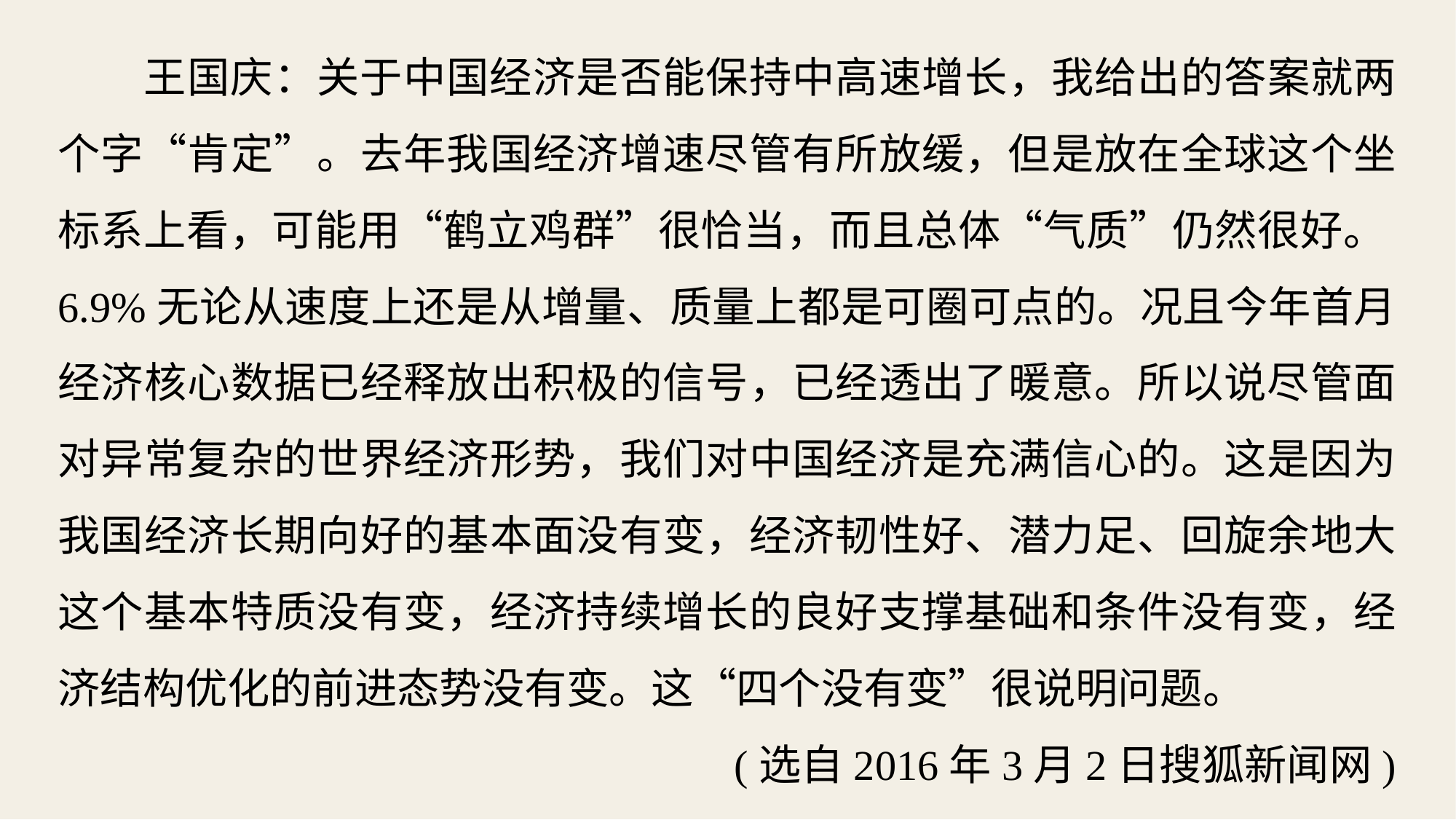

王国庆：关于中国经济是否能保持中高速增长，我给出的答案就两个字“肯定”。去年我国经济增速尽管有所放缓，但是放在全球这个坐标系上看，可能用“鹤立鸡群”很恰当，而且总体“气质”仍然很好。6.9%无论从速度上还是从增量、质量上都是可圈可点的。况且今年首月经济核心数据已经释放出积极的信号，已经透出了暖意。所以说尽管面对异常复杂的世界经济形势，我们对中国经济是充满信心的。这是因为我国经济长期向好的基本面没有变，经济韧性好、潜力足、回旋余地大这个基本特质没有变，经济持续增长的良好支撑基础和条件没有变，经济结构优化的前进态势没有变。这“四个没有变”很说明问题。
(选自2016年3月2日搜狐新闻网)